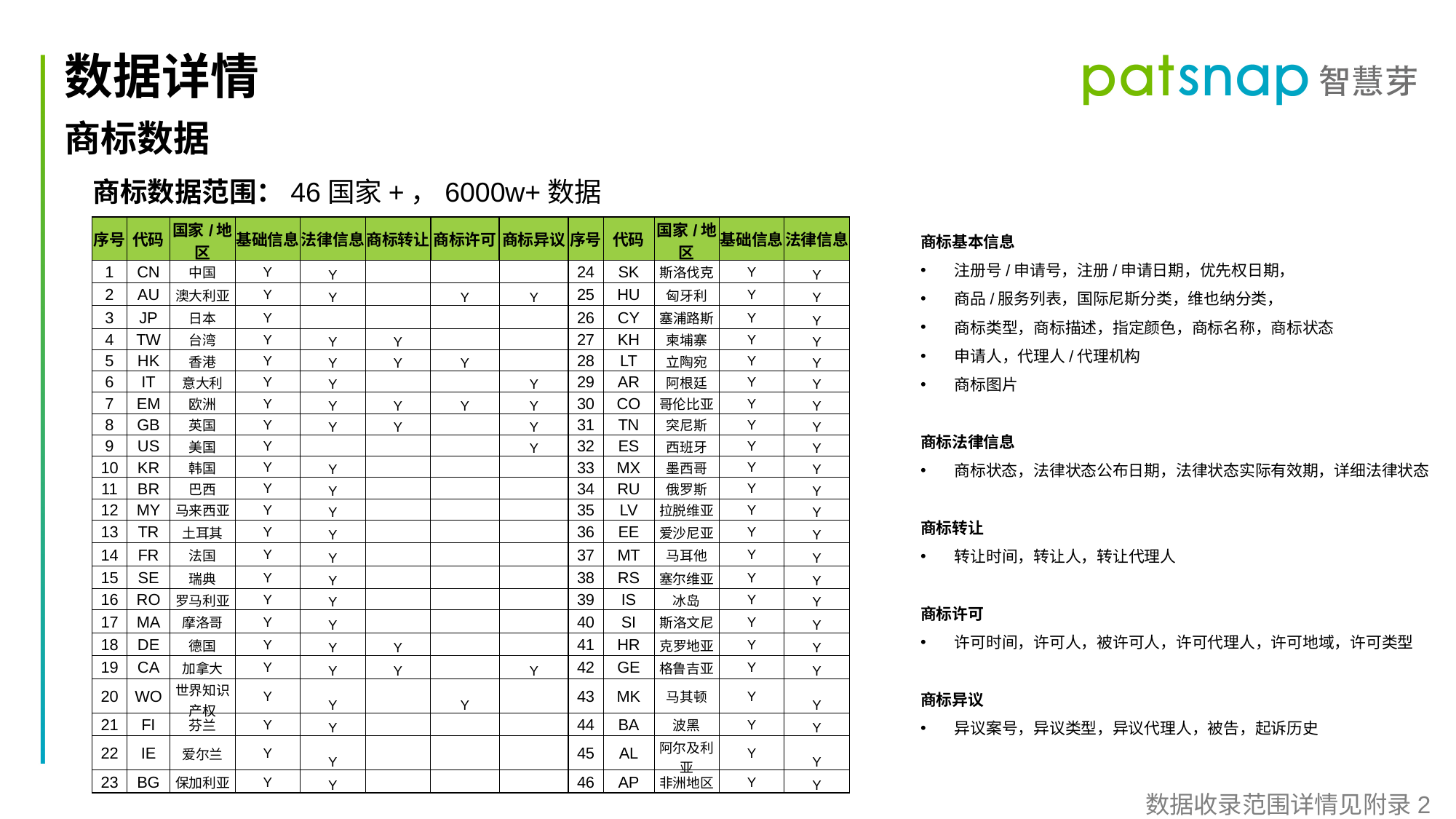

数据详情
商标数据
商标数据范围：46国家+，6000w+数据
| 序号 | 代码 | 国家/地区 | 基础信息 | 法律信息 | 商标转让 | 商标许可 | 商标异议 | 序号 | 代码 | 国家/地区 | 基础信息 | 法律信息 |
| --- | --- | --- | --- | --- | --- | --- | --- | --- | --- | --- | --- | --- |
| 1 | CN | 中国 | Y | Y |  |  |  | 24 | SK | 斯洛伐克 | Y | Y |
| 2 | AU | 澳大利亚 | Y | Y |  | Y | Y | 25 | HU | 匈牙利 | Y | Y |
| 3 | JP | 日本 | Y |  |  |  |  | 26 | CY | 塞浦路斯 | Y | Y |
| 4 | TW | 台湾 | Y | Y | Y |  |  | 27 | KH | 柬埔寨 | Y | Y |
| 5 | HK | 香港 | Y | Y | Y | Y |  | 28 | LT | 立陶宛 | Y | Y |
| 6 | IT | 意大利 | Y | Y |  |  | Y | 29 | AR | 阿根廷 | Y | Y |
| 7 | EM | 欧洲 | Y | Y | Y | Y | Y | 30 | CO | 哥伦比亚 | Y | Y |
| 8 | GB | 英国 | Y | Y | Y |  | Y | 31 | TN | 突尼斯 | Y | Y |
| 9 | US | 美国 | Y |  |  |  | Y | 32 | ES | 西班牙 | Y | Y |
| 10 | KR | 韩国 | Y | Y |  |  |  | 33 | MX | 墨西哥 | Y | Y |
| 11 | BR | 巴西 | Y | Y |  |  |  | 34 | RU | 俄罗斯 | Y | Y |
| 12 | MY | 马来西亚 | Y | Y |  |  |  | 35 | LV | 拉脱维亚 | Y | Y |
| 13 | TR | 土耳其 | Y | Y |  |  |  | 36 | EE | 爱沙尼亚 | Y | Y |
| 14 | FR | 法国 | Y | Y |  |  |  | 37 | MT | 马耳他 | Y | Y |
| 15 | SE | 瑞典 | Y | Y |  |  |  | 38 | RS | 塞尔维亚 | Y | Y |
| 16 | RO | 罗马利亚 | Y | Y |  |  |  | 39 | IS | 冰岛 | Y | Y |
| 17 | MA | 摩洛哥 | Y | Y |  |  |  | 40 | SI | 斯洛文尼 | Y | Y |
| 18 | DE | 德国 | Y | Y | Y |  |  | 41 | HR | 克罗地亚 | Y | Y |
| 19 | CA | 加拿大 | Y | Y | Y |  | Y | 42 | GE | 格鲁吉亚 | Y | Y |
| 20 | WO | 世界知识产权 | Y | Y |  | Y |  | 43 | MK | 马其顿 | Y | Y |
| 21 | FI | 芬兰 | Y | Y |  |  |  | 44 | BA | 波黑 | Y | Y |
| 22 | IE | 爱尔兰 | Y | Y |  |  |  | 45 | AL | 阿尔及利亚 | Y | Y |
| 23 | BG | 保加利亚 | Y | Y |  |  |  | 46 | AP | 非洲地区 | Y | Y |
商标基本信息
注册号/申请号，注册/申请日期，优先权日期，
商品/服务列表，国际尼斯分类，维也纳分类，
商标类型，商标描述，指定颜色，商标名称，商标状态
申请人，代理人/代理机构
商标图片

商标法律信息
商标状态，法律状态公布日期，法律状态实际有效期，详细法律状态

商标转让
转让时间，转让人，转让代理人

商标许可
许可时间，许可人，被许可人，许可代理人，许可地域，许可类型

商标异议
异议案号，异议类型，异议代理人，被告，起诉历史
数据收录范围详情见附录2